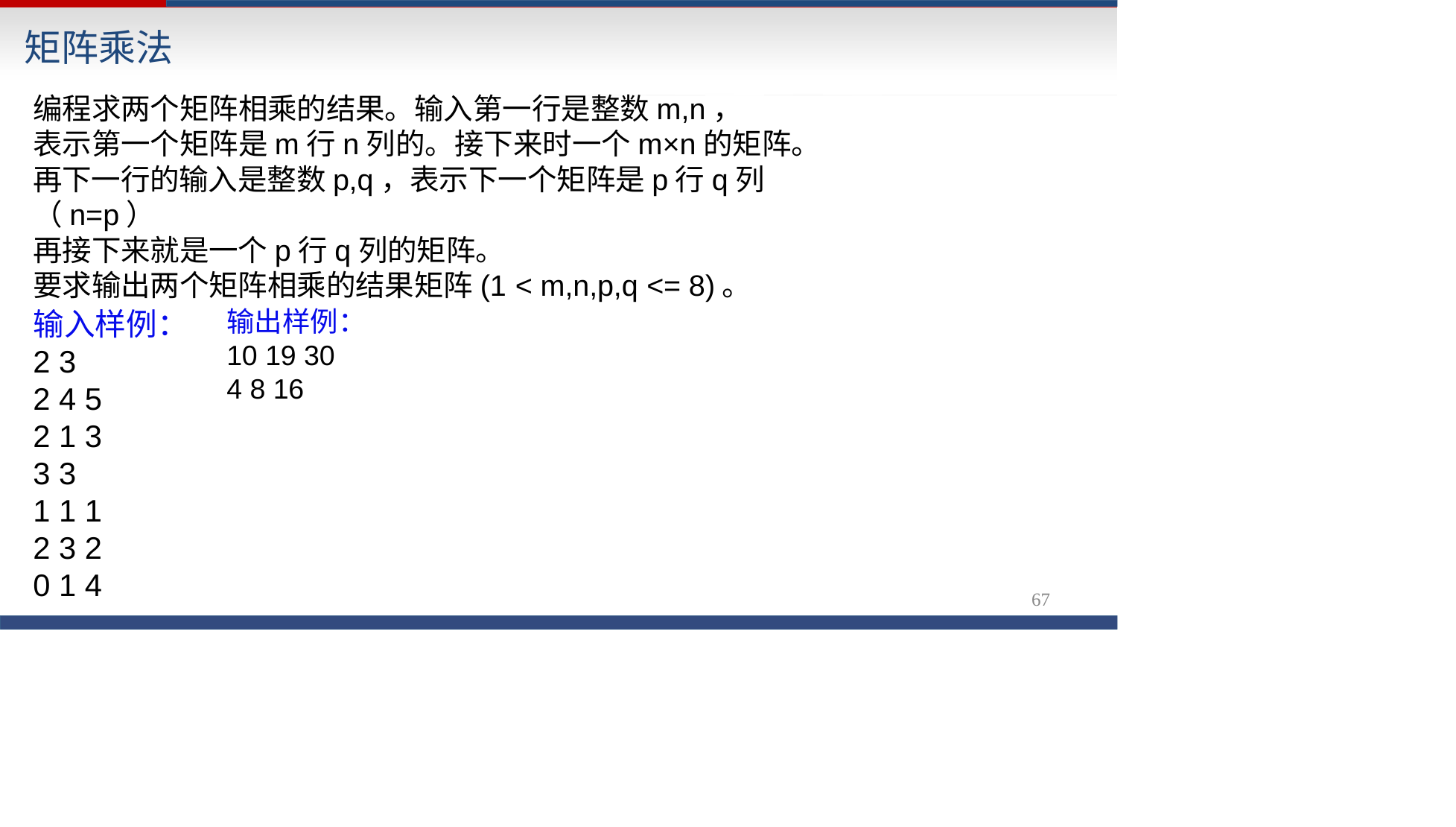

# 矩阵乘法
编程求两个矩阵相乘的结果。输入第一行是整数m,n，
表示第一个矩阵是m行n列的。接下来时一个m×n的矩阵。
再下一行的输入是整数p,q，表示下一个矩阵是p行q列（n=p）
再接下来就是一个p行q列的矩阵。
要求输出两个矩阵相乘的结果矩阵(1 < m,n,p,q <= 8)。
输出样例：
10 19 30
4 8 16
输入样例：
2 3
2 4 5
2 1 3
3 3
1 1 1
2 3 2
0 1 4
67